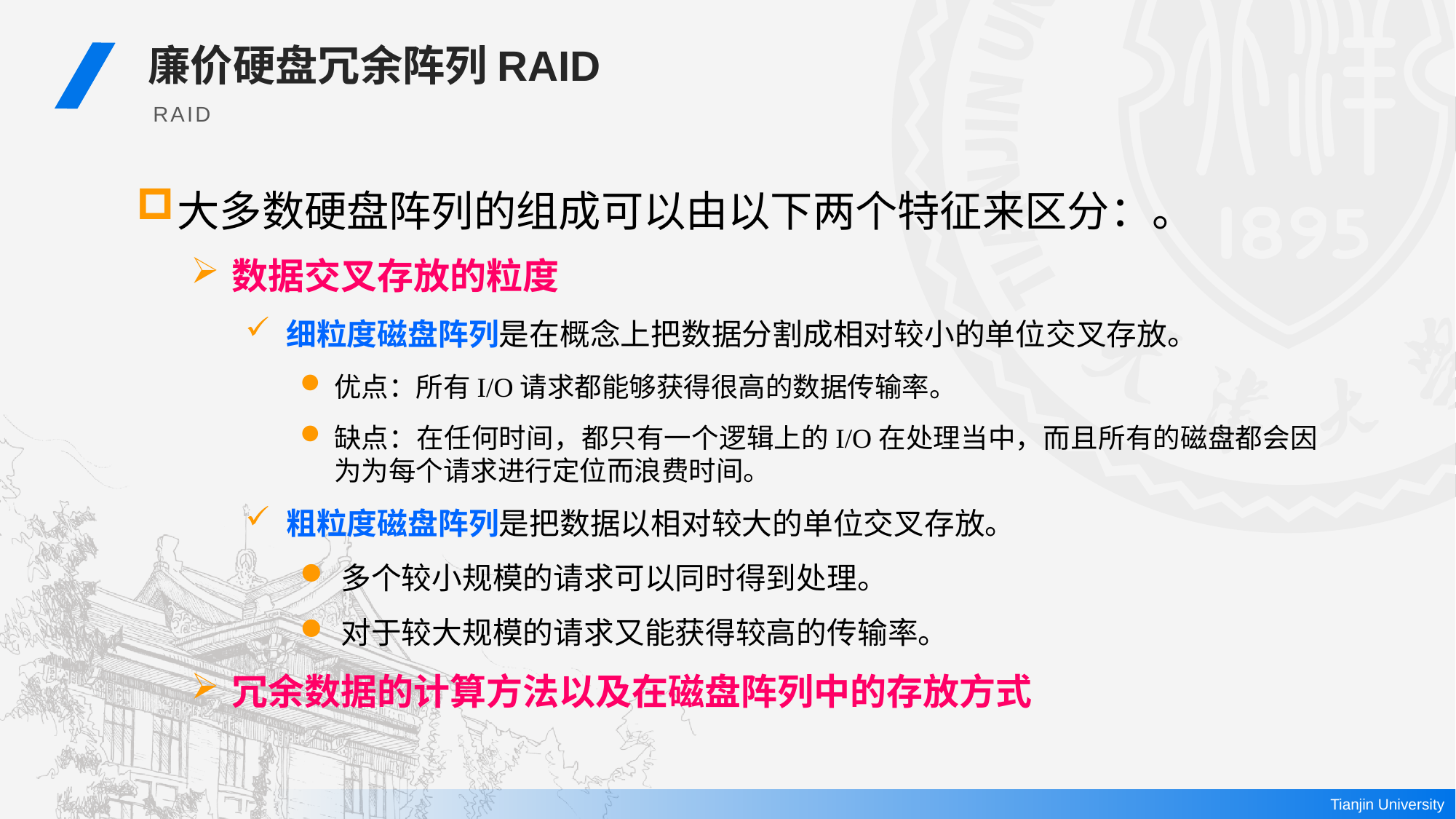

廉价硬盘冗余阵列RAID
RAID
大多数硬盘阵列的组成可以由以下两个特征来区分：。
数据交叉存放的粒度
细粒度磁盘阵列是在概念上把数据分割成相对较小的单位交叉存放。
优点：所有I/O请求都能够获得很高的数据传输率。
缺点：在任何时间，都只有一个逻辑上的I/O在处理当中，而且所有的磁盘都会因为为每个请求进行定位而浪费时间。
粗粒度磁盘阵列是把数据以相对较大的单位交叉存放。
多个较小规模的请求可以同时得到处理。
对于较大规模的请求又能获得较高的传输率。
冗余数据的计算方法以及在磁盘阵列中的存放方式